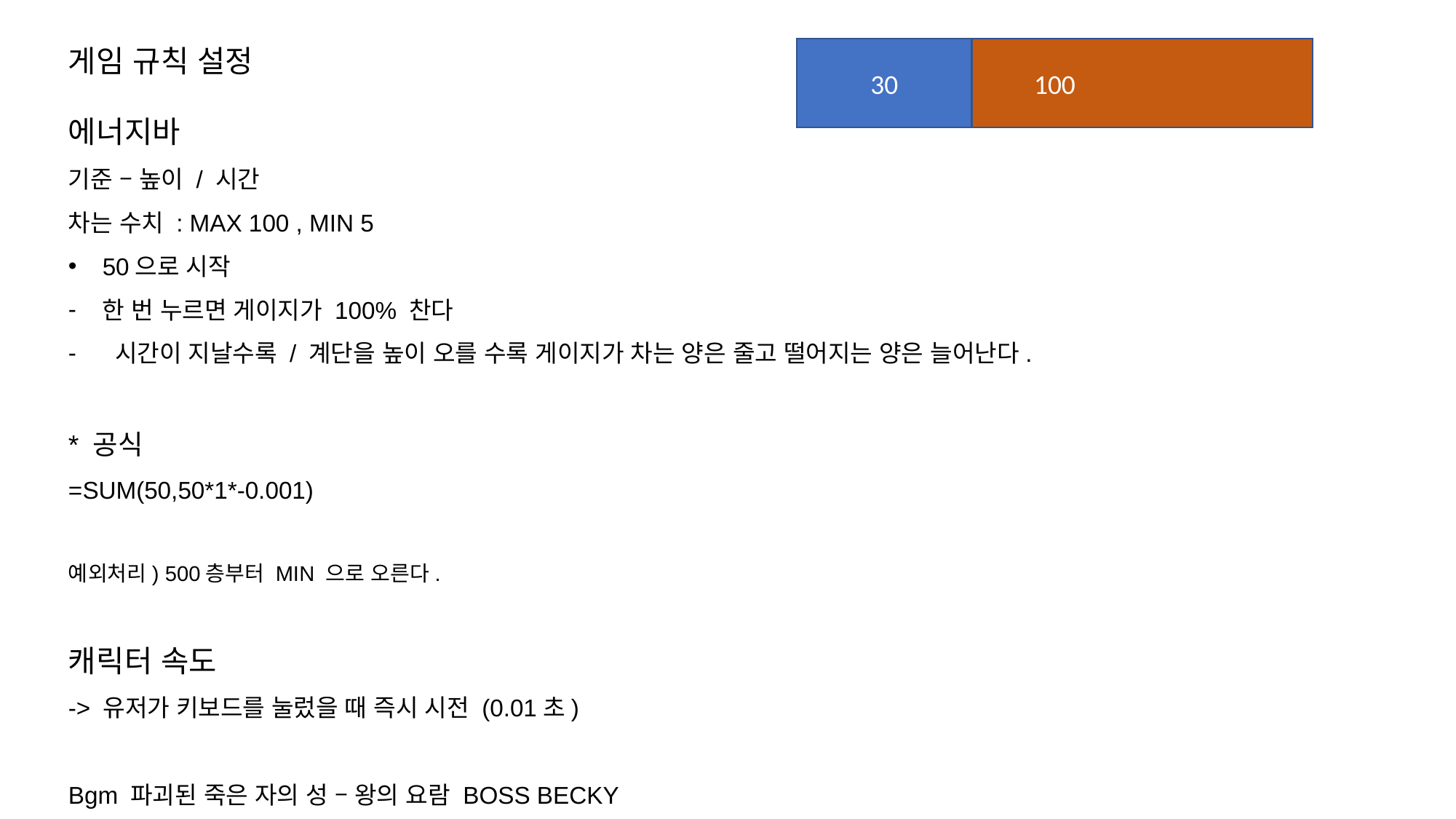

게임 규칙 설정
(초기값이 10퍼센트이면 1층올라갈때마다 0.x%를 곱하거나
10%에서 1올라갈 때 마다

식 예시
=sum(10,10*1*-0.01) )
100
30
에너지바
기준 – 높이 / 시간
차는 수치 : MAX 100 , MIN 5
50으로 시작
한 번 누르면 게이지가 100% 찬다
 시간이 지날수록 / 계단을 높이 오를 수록 게이지가 차는 양은 줄고 떨어지는 양은 늘어난다.

* 공식
=SUM(50,50*1*-0.001)

예외처리) 500층부터 MIN 으로 오른다.

캐릭터 속도
-> 유저가 키보드를 눌렀을 때 즉시 시전 (0.01초)

Bgm 파괴된 죽은 자의 성 – 왕의 요람 BOSS BECKY